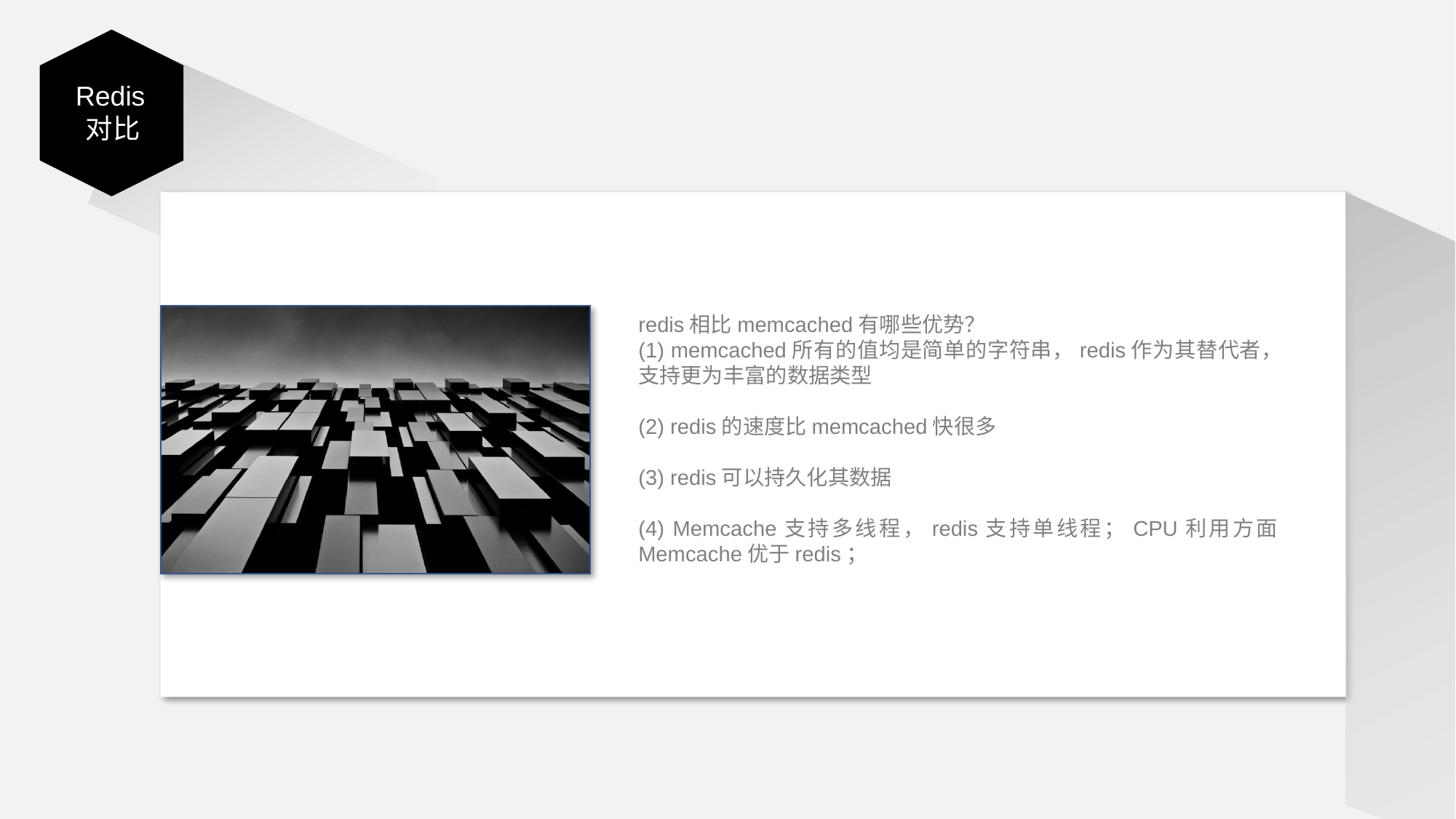

Redis对比

redis相比memcached有哪些优势？
(1) memcached所有的值均是简单的字符串，redis作为其替代者，支持更为丰富的数据类型

(2) redis的速度比memcached快很多

(3) redis可以持久化其数据

(4) Memcache支持多线程，redis支持单线程；CPU利用方面Memcache优于redis；